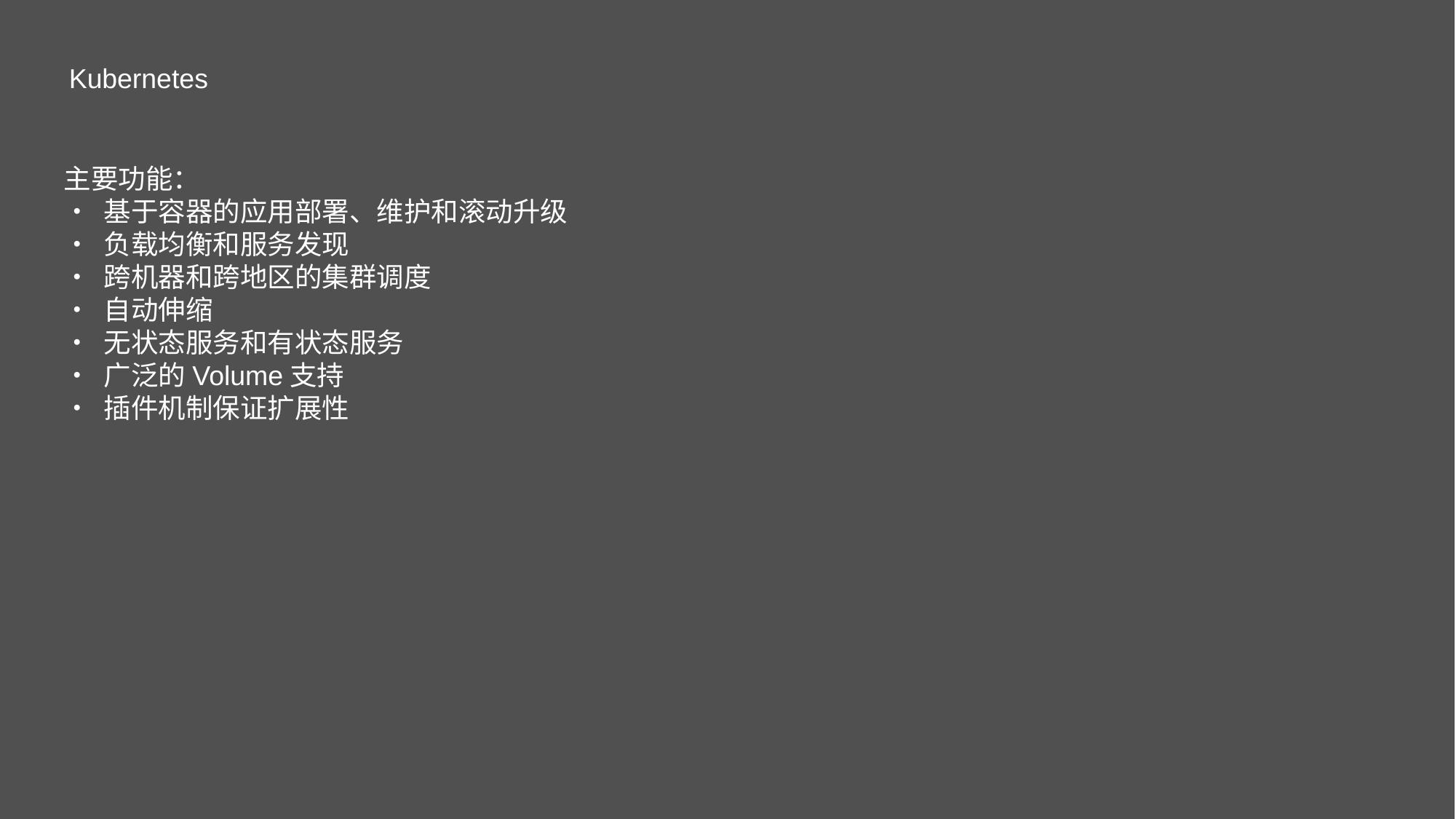

Kubernetes
主要功能：
• 基于容器的应用部署、维护和滚动升级
• 负载均衡和服务发现
• 跨机器和跨地区的集群调度
• 自动伸缩
• 无状态服务和有状态服务
• 广泛的Volume支持
• 插件机制保证扩展性